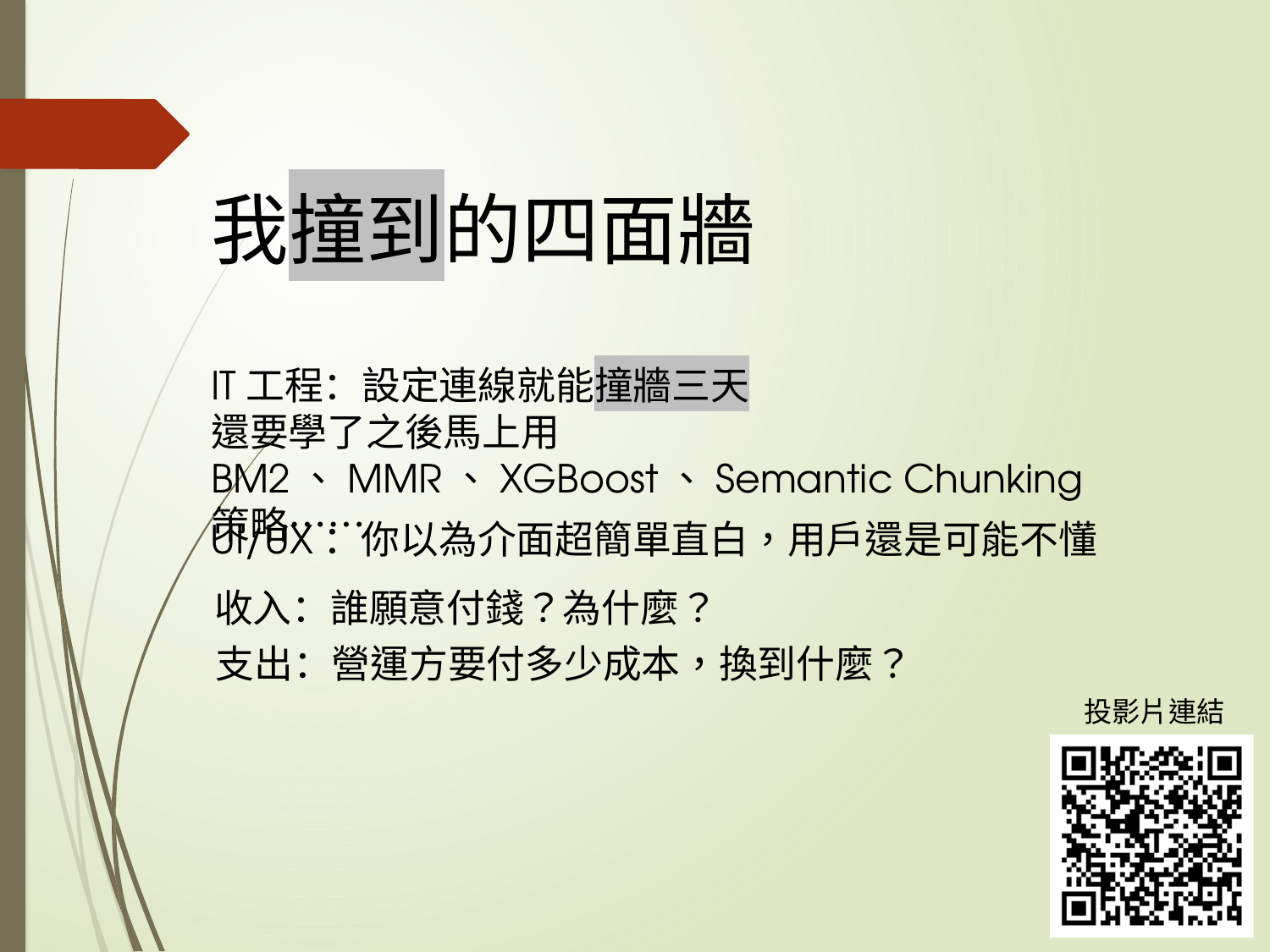

我撞到的四面牆
IT工程：設定連線就能撞牆三天
還要學了之後馬上用BM2、MMR、XGBoost、Semantic Chunking策略……
UI/UX：你以為介面超簡單直白，用戶還是可能不懂
收入：誰願意付錢？為什麼？
支出：營運方要付多少成本，換到什麼？